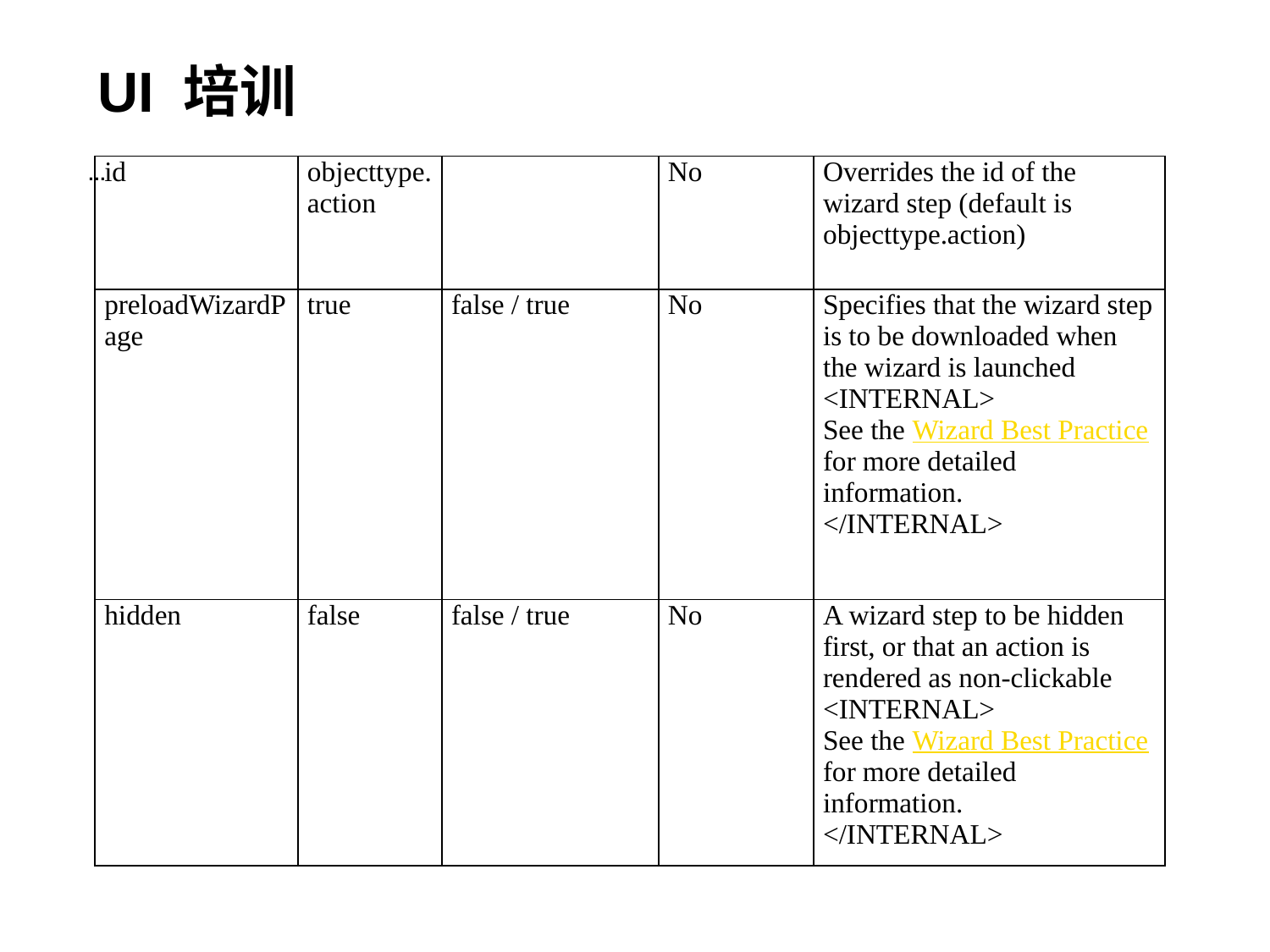

# UI 培训
…

| id | objecttype.action |  | No | Overrides the id of the wizard step (default is objecttype.action) |
| --- | --- | --- | --- | --- |
| preloadWizardPage | true | false / true | No | Specifies that the wizard step is to be downloaded when the wizard is launched <INTERNAL> See the Wizard Best Practice for more detailed information. </INTERNAL> |
| hidden | false | false / true | No | A wizard step to be hidden first, or that an action is rendered as non-clickable <INTERNAL> See the Wizard Best Practice for more detailed information. </INTERNAL> |